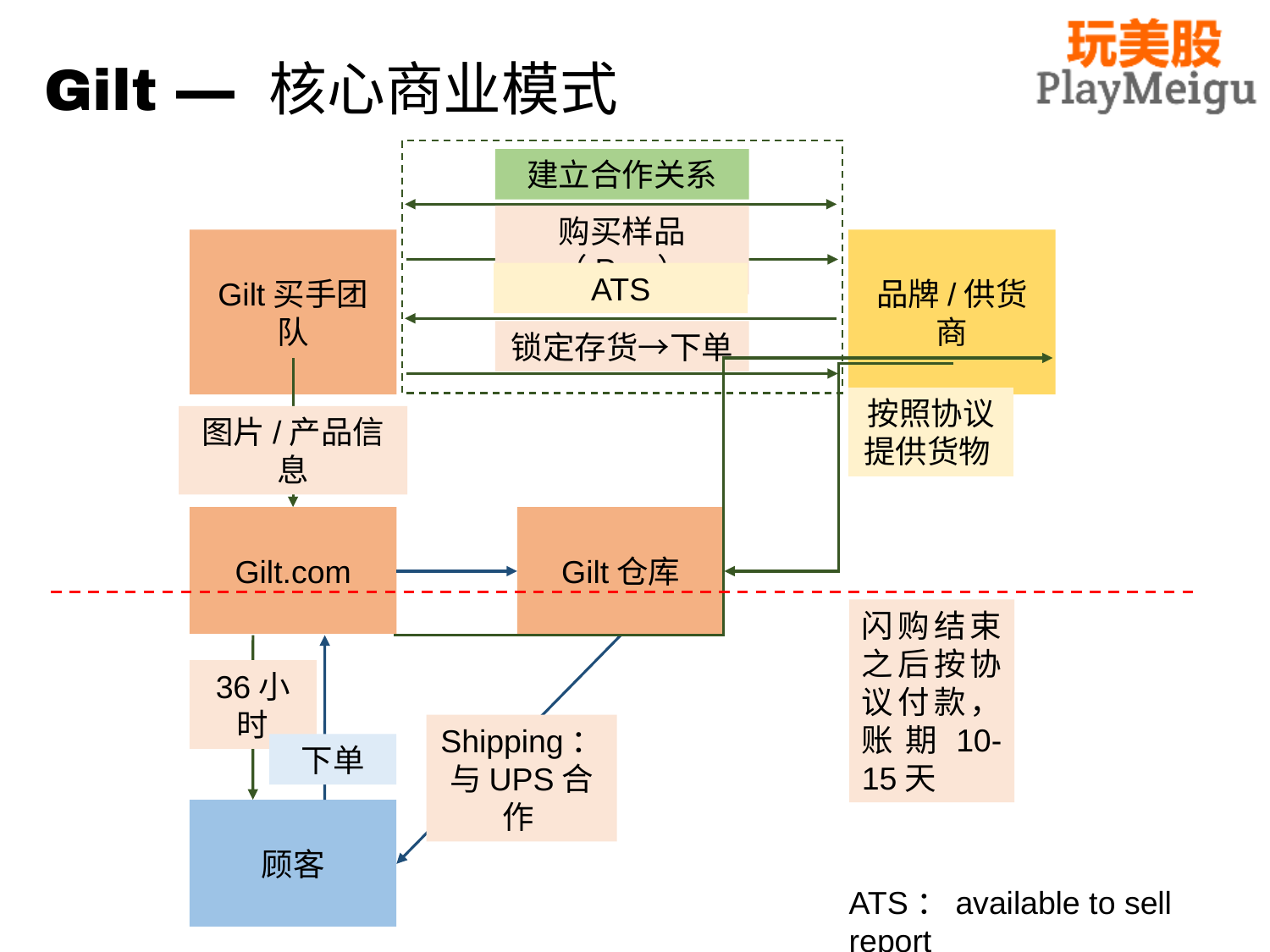

# Gilt — 核心商业模式

建立合作关系
购买样品（Pay）
ATS
锁定存货→下单

Gilt买手团队

品牌/供货商

按照协议
提供货物
图片/产品信息

Gilt.com

Gilt仓库

闪购结束之后按协议付款，账期10-15天
36小时
Shipping：与UPS合作
下单

顾客

ATS：available to sell report